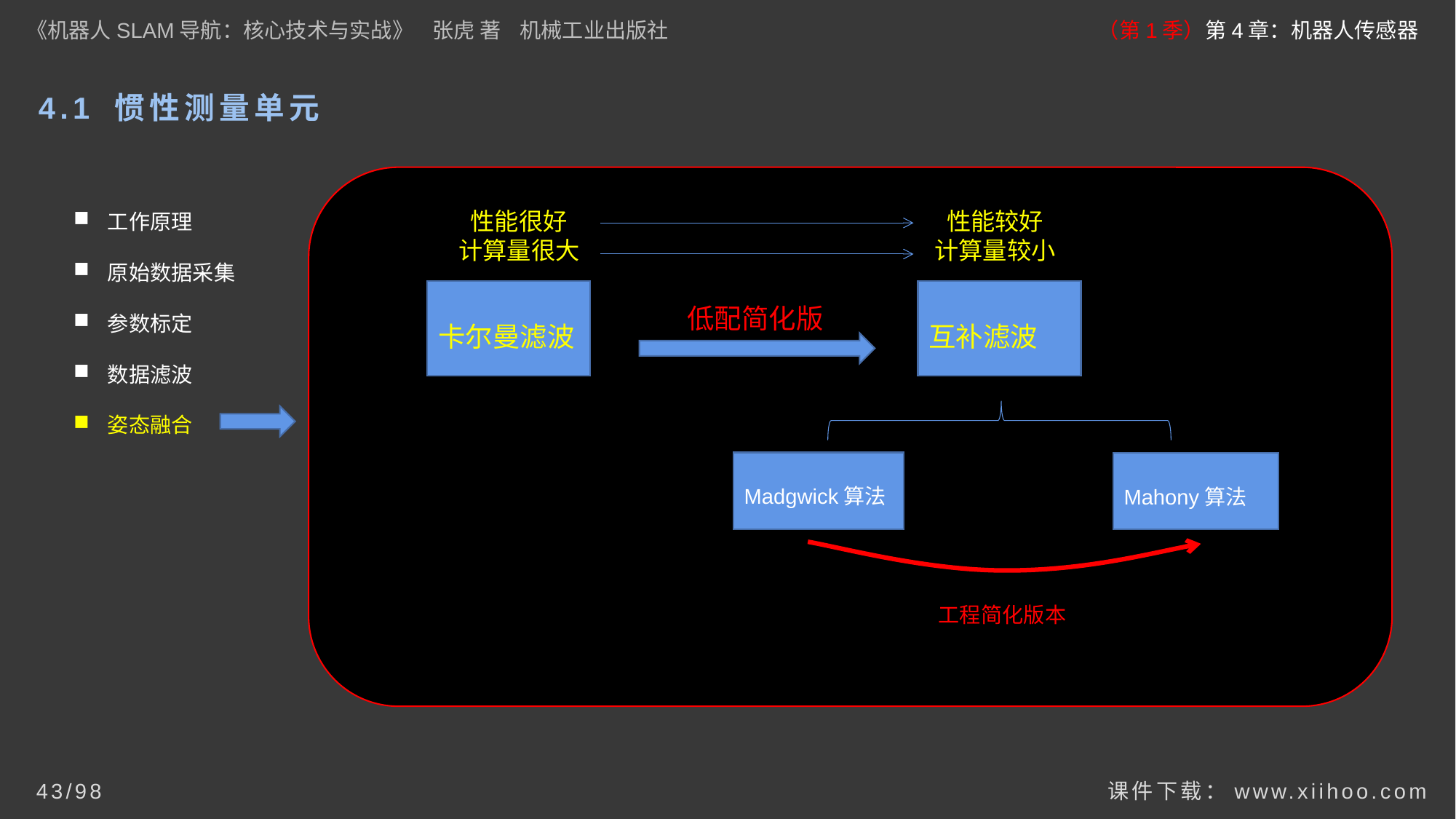

《机器人SLAM导航：核心技术与实战》    张虎 著    机械工业出版社
（第1季）第4章：机器人传感器
# 4.1 惯性测量单元

工作原理
原始数据采集
参数标定
数据滤波
姿态融合
性能很好
计算量很大
性能较好
计算量较小

低配简化版
卡尔曼滤波
互补滤波

Madgwick算法
Mahony算法

工程简化版本
课件下载：www.xiihoo.com
43/98